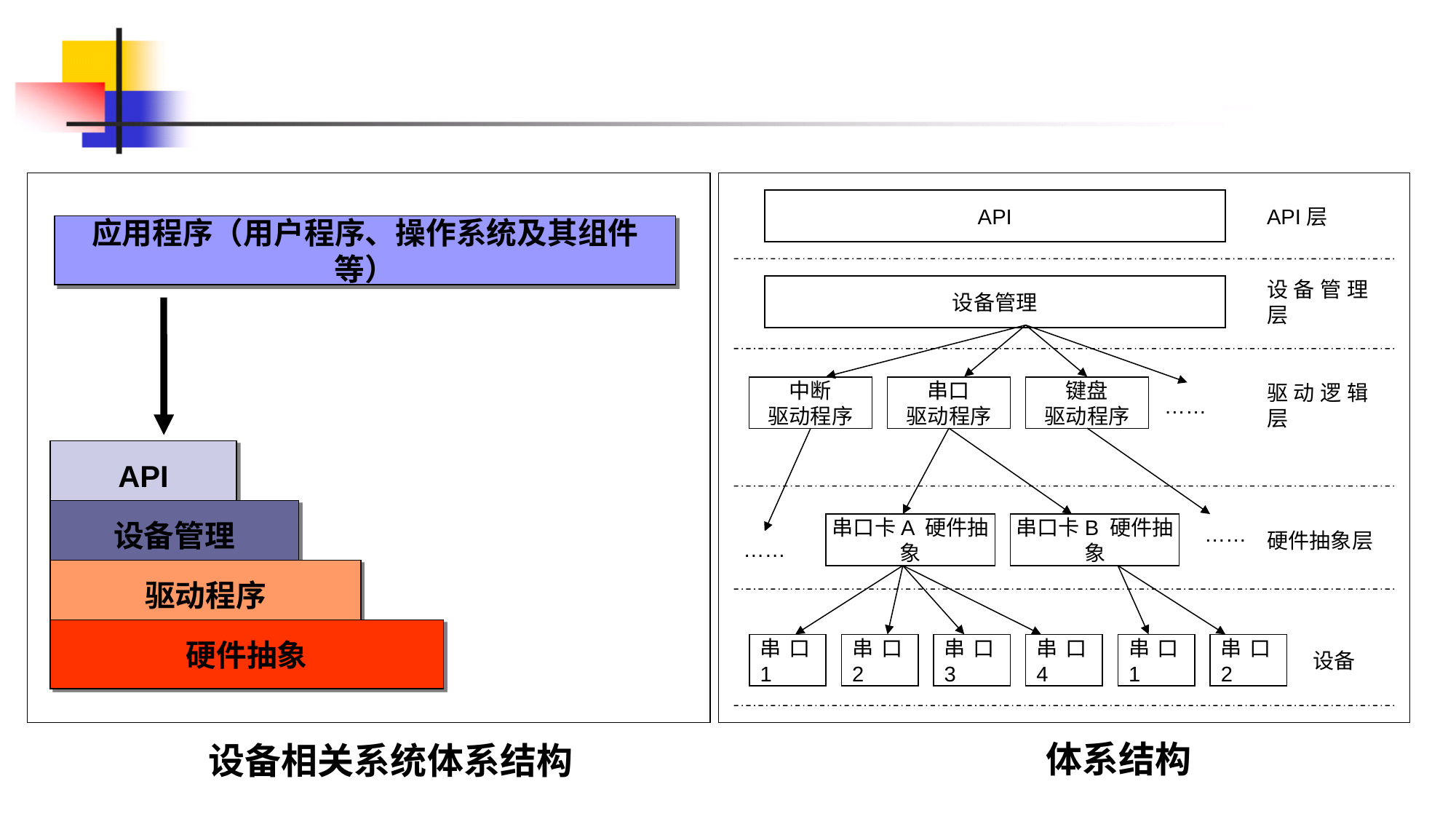

API
API层

设备管理
设备管理层

中断
驱动程序
串口
驱动程序
键盘
驱动程序
驱动逻辑层
……

串口卡A 硬件抽象
串口卡B 硬件抽象
硬件抽象层
……
……

串口1
串口2
串口3
串口4
串口1
串口2
设备

应用程序（用户程序、操作系统及其组件等）

API
设备管理
驱动程序
硬件抽象
体系结构
设备相关系统体系结构